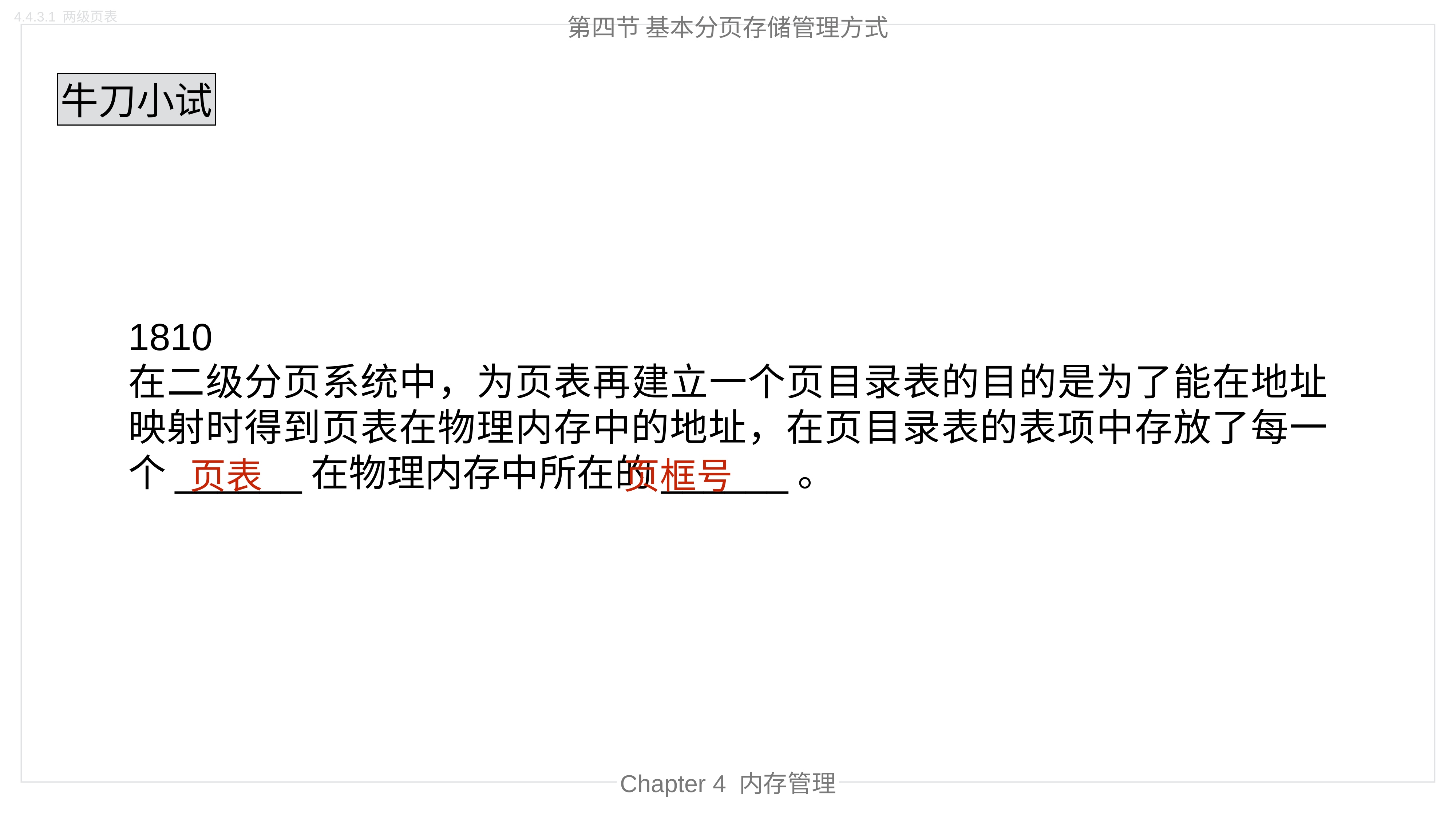

4.4.3.1 两级页表
第四节 基本分页存储管理方式

牛刀小试
1810
在二级分页系统中，为页表再建立一个页目录表的目的是为了能在地址映射时得到页表在物理内存中的地址，在页目录表的表项中存放了每一个______在物理内存中所在的______。
页表
页框号
Chapter 4 内存管理